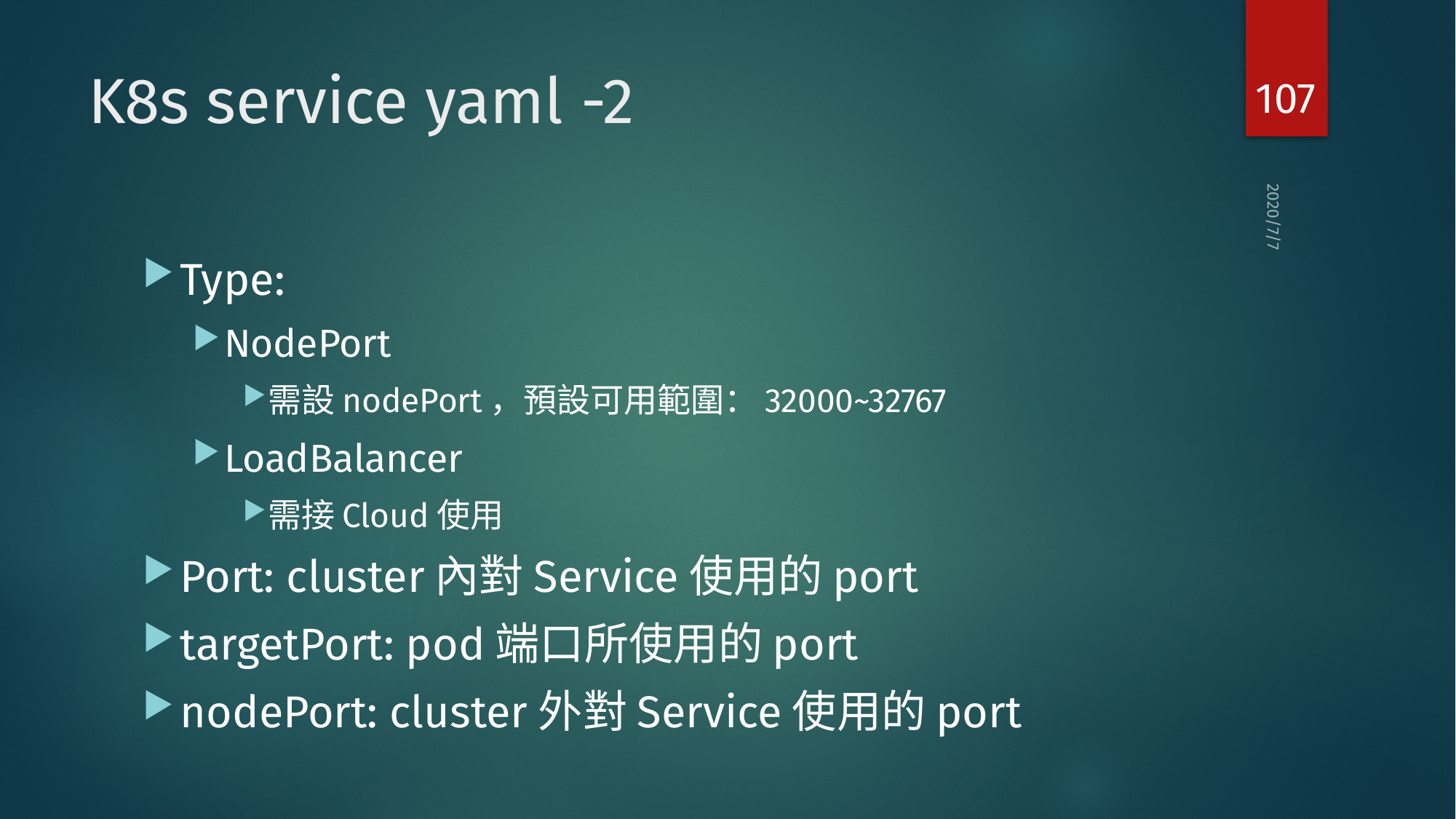

107
# K8s service yaml -2
2020/7/7
Type:
NodePort
需設nodePort，預設可用範圍：32000~32767
LoadBalancer
需接Cloud使用
Port: cluster內對Service使用的port
targetPort: pod端口所使用的port
nodePort: cluster外對Service使用的port